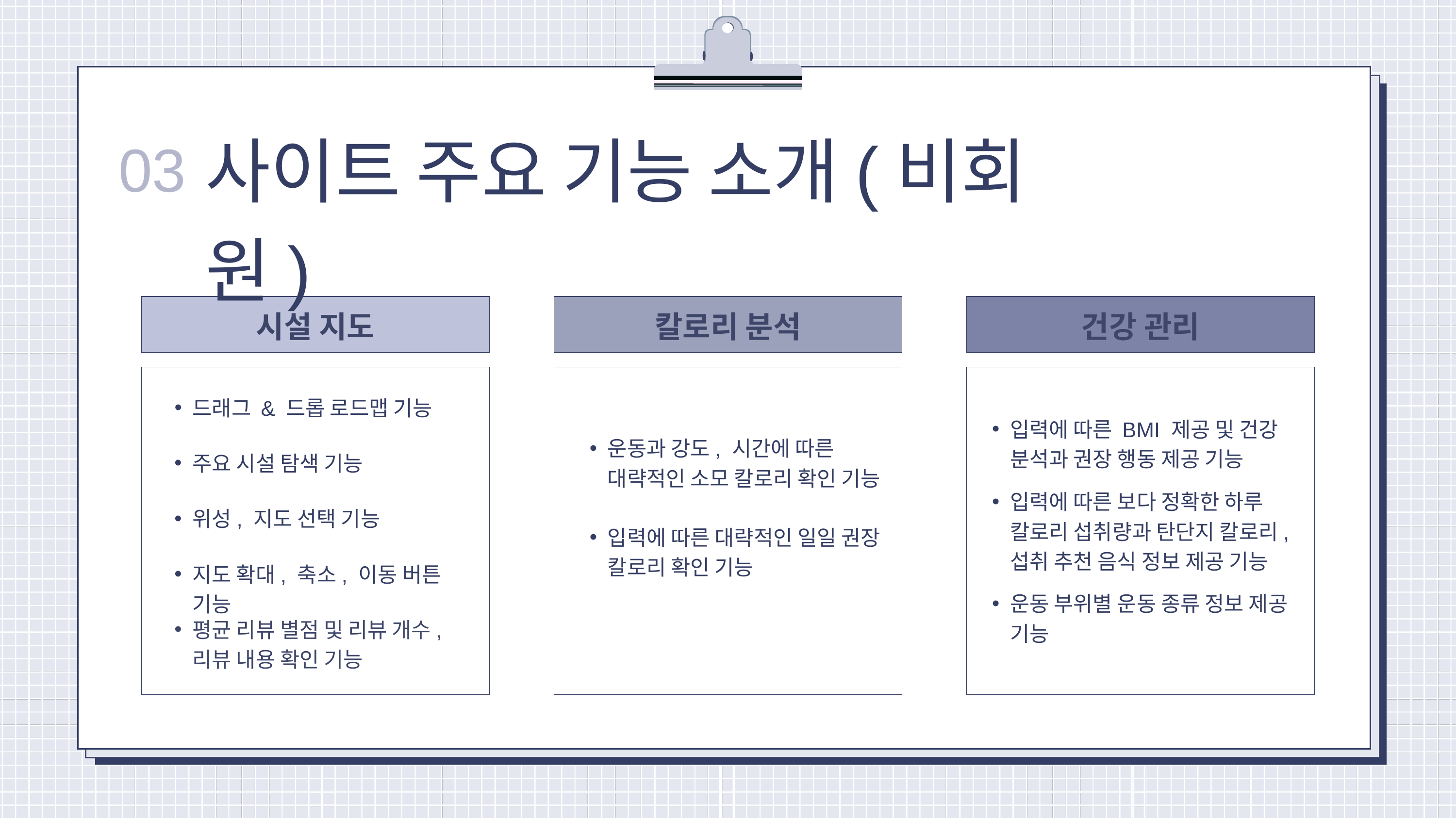

사이트 주요 기능 소개(비회원)
03

시설 지도
칼로리 분석
건강 관리

드래그 & 드롭 로드맵 기능
입력에 따른 BMI 제공 및 건강 분석과 권장 행동 제공 기능
운동과 강도, 시간에 따른 대략적인 소모 칼로리 확인 기능
주요 시설 탐색 기능
입력에 따른 보다 정확한 하루 칼로리 섭취량과 탄단지 칼로리, 섭취 추천 음식 정보 제공 기능
위성, 지도 선택 기능
입력에 따른 대략적인 일일 권장 칼로리 확인 기능
지도 확대, 축소, 이동 버튼 기능
운동 부위별 운동 종류 정보 제공 기능
평균 리뷰 별점 및 리뷰 개수, 리뷰 내용 확인 기능